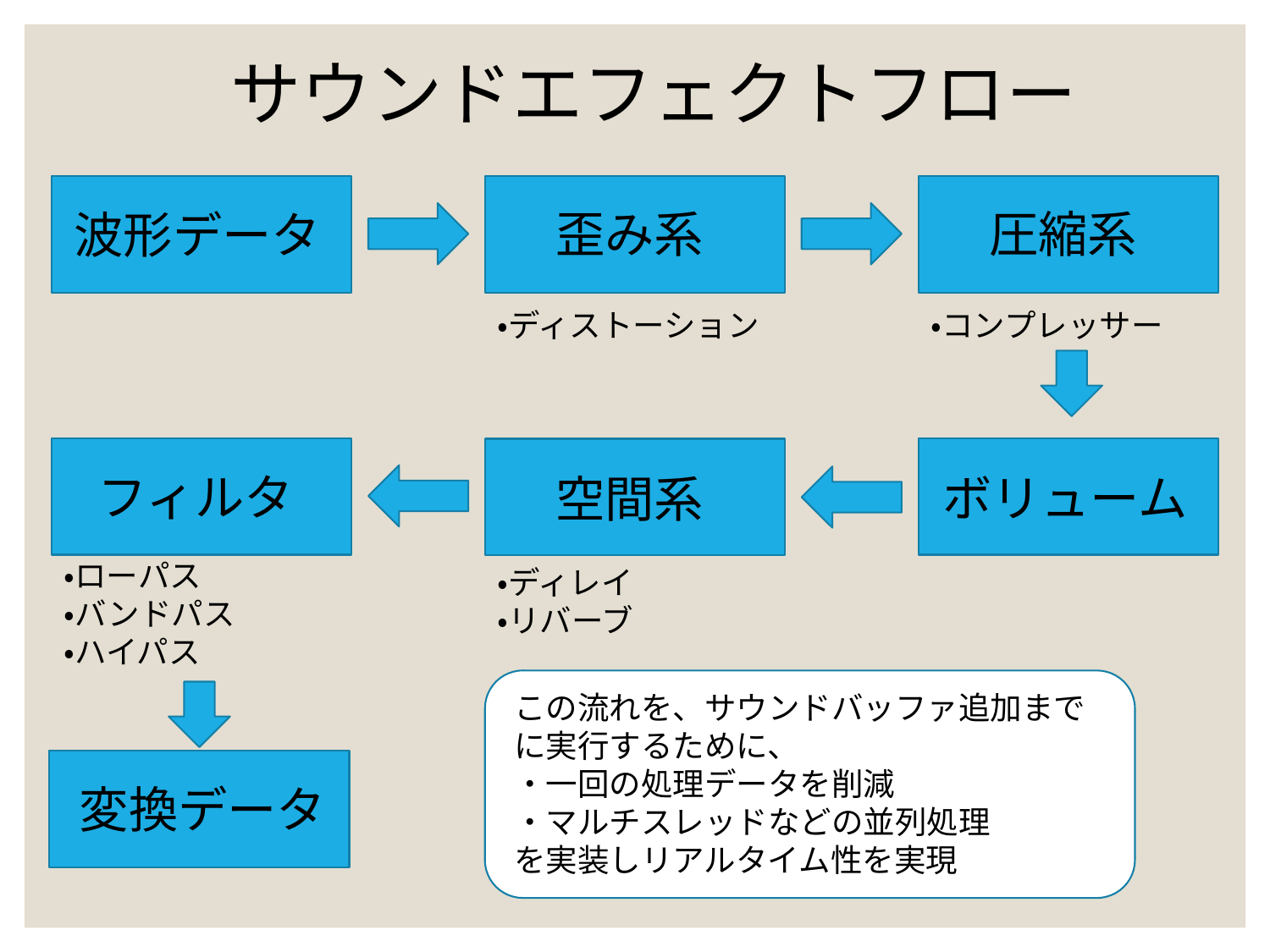

サウンドエフェクトフロー

歪み系
圧縮系
波形データ

・ディストーション
・コンプレッサー

フィルタ
ボリューム
空間系

・ローパス
・バンドパス
・ハイパス
・ディレイ
・リバーブ

この流れを、サウンドバッファ追加までに実行するために、
・一回の処理データを削減
・マルチスレッドなどの並列処理
を実装しリアルタイム性を実現

変換データ